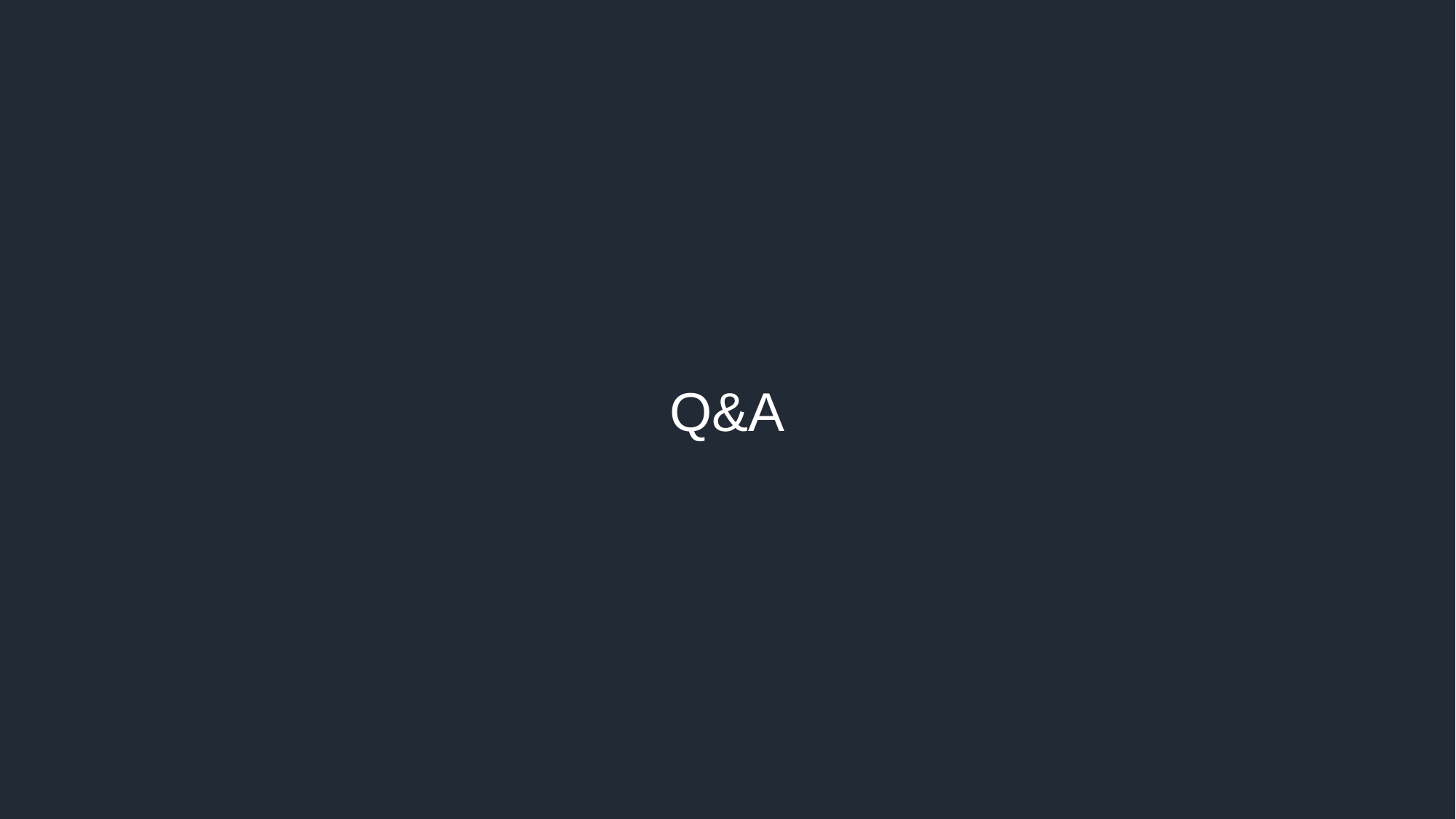

Q&A
제4회 deep daiv. 오픈 세미나
주제 선정 배경

줄어가는 성인 독서량

### Chart: 종이책 + 전자책 독서량 (성인)

| Category | 2013 | 2015 | 2017 | 2019 | 2021 |
|---|---|---|---|---|---|
| 항목 1 | 10.2 | 9.9 | 9.4 | 7.3 | 4.2 |
출처 : 「국민독서실태조사」, 문화체육관광부